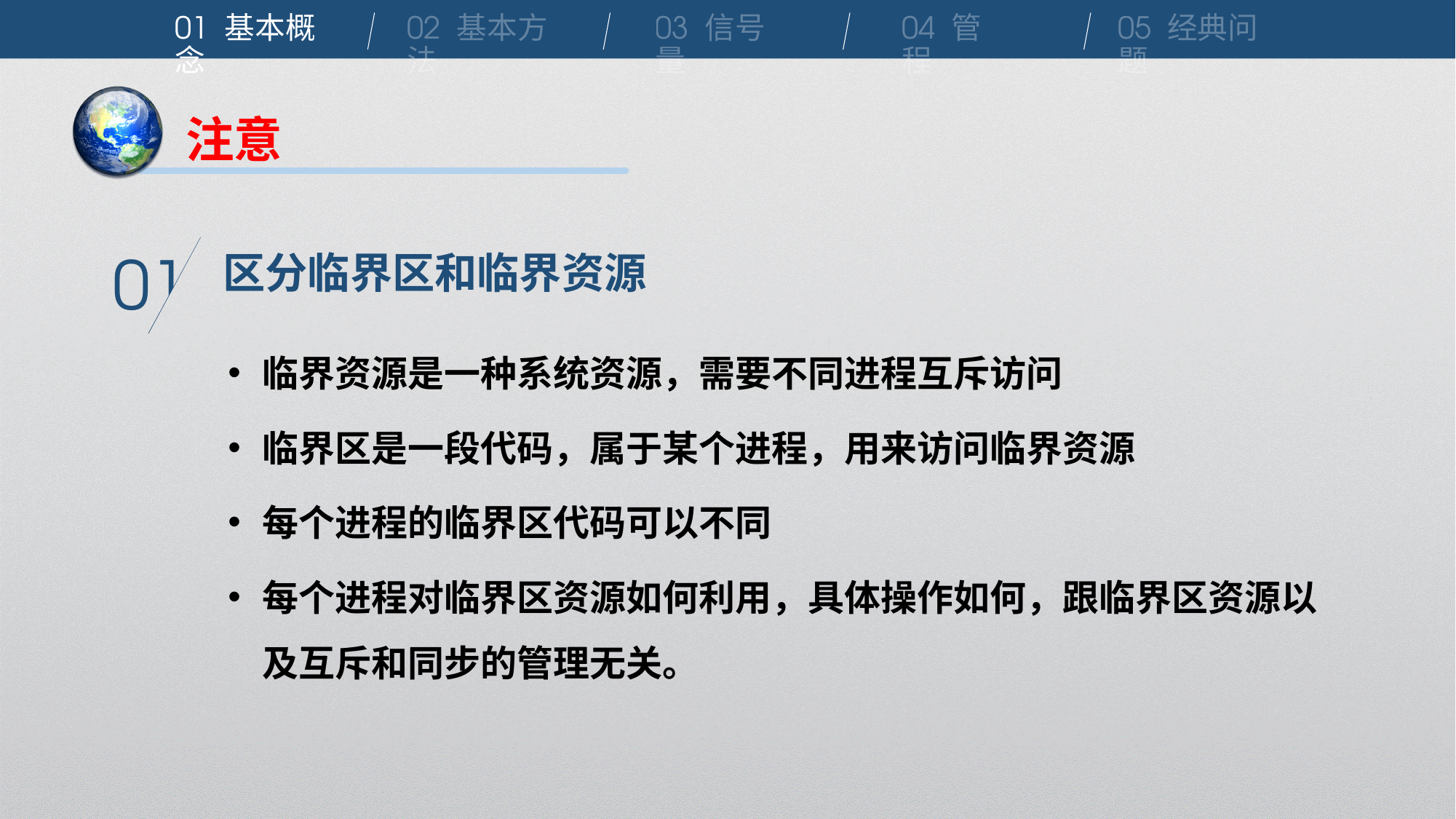

01 基本概念
02 基本方法
03 信号量
04 管程
05 经典问题
注意
区分临界区和临界资源

01
临界资源是一种系统资源，需要不同进程互斥访问
临界区是一段代码，属于某个进程，用来访问临界资源
每个进程的临界区代码可以不同
每个进程对临界区资源如何利用，具体操作如何，跟临界区资源以及互斥和同步的管理无关。